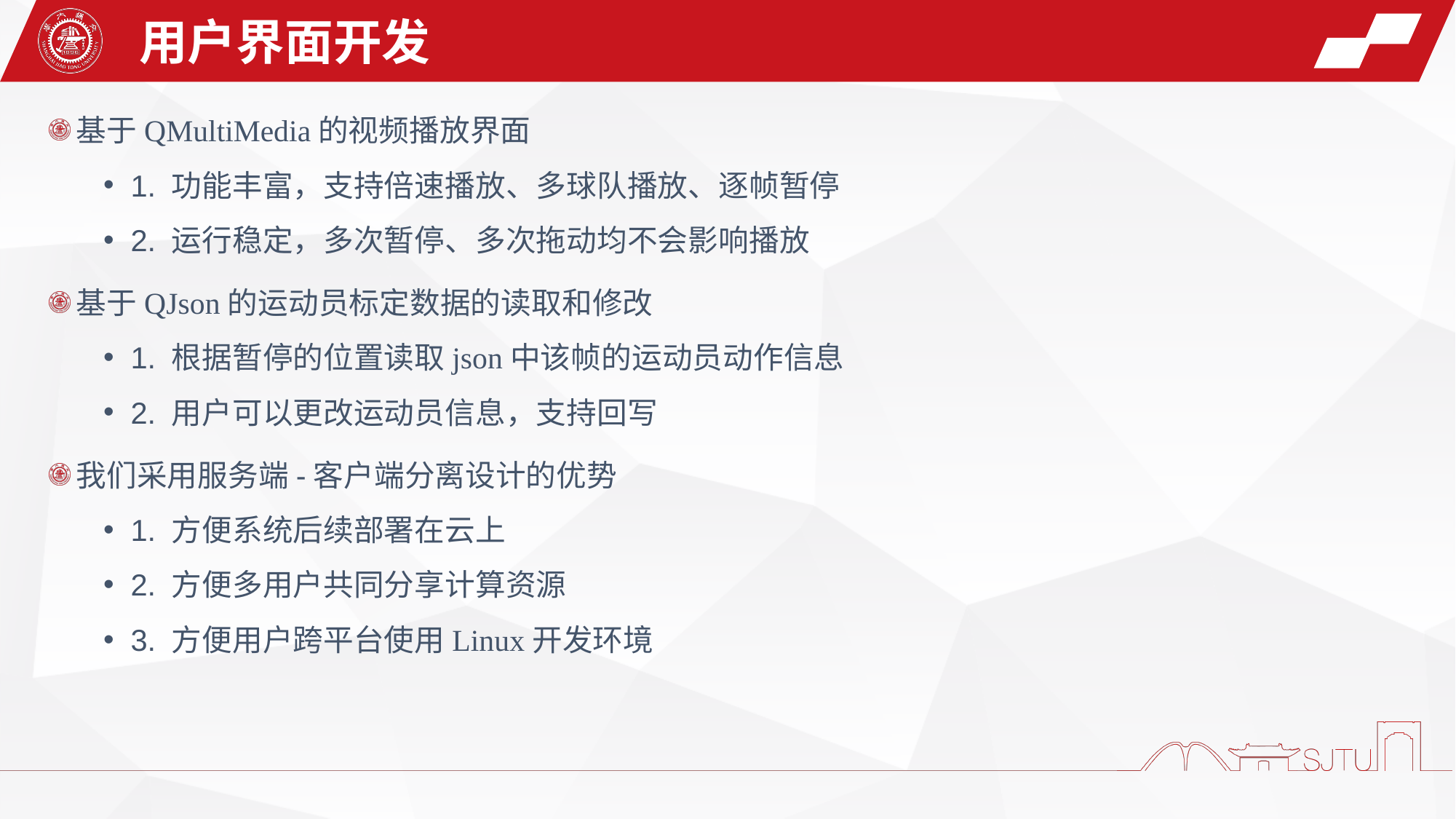

用户界面开发
基于QMultiMedia的视频播放界面
1. 功能丰富，支持倍速播放、多球队播放、逐帧暂停
2. 运行稳定，多次暂停、多次拖动均不会影响播放
基于QJson的运动员标定数据的读取和修改
1. 根据暂停的位置读取json中该帧的运动员动作信息
2. 用户可以更改运动员信息，支持回写
我们采用服务端-客户端分离设计的优势
1. 方便系统后续部署在云上
2. 方便多用户共同分享计算资源
3. 方便用户跨平台使用Linux开发环境